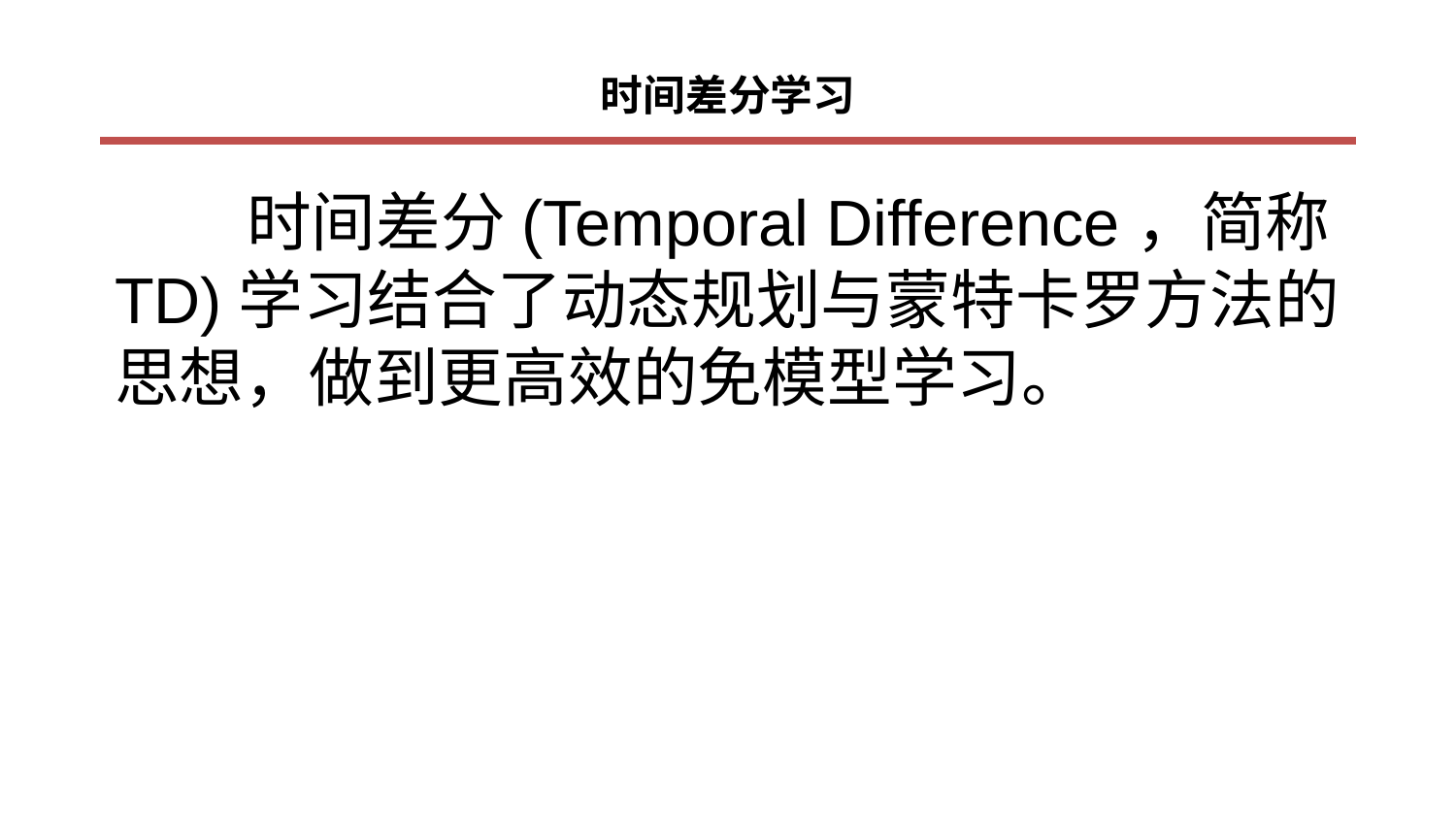

# 时间差分学习
        时间差分(Temporal Difference，简称TD)学习结合了动态规划与蒙特卡罗方法的思想，做到更高效的免模型学习。